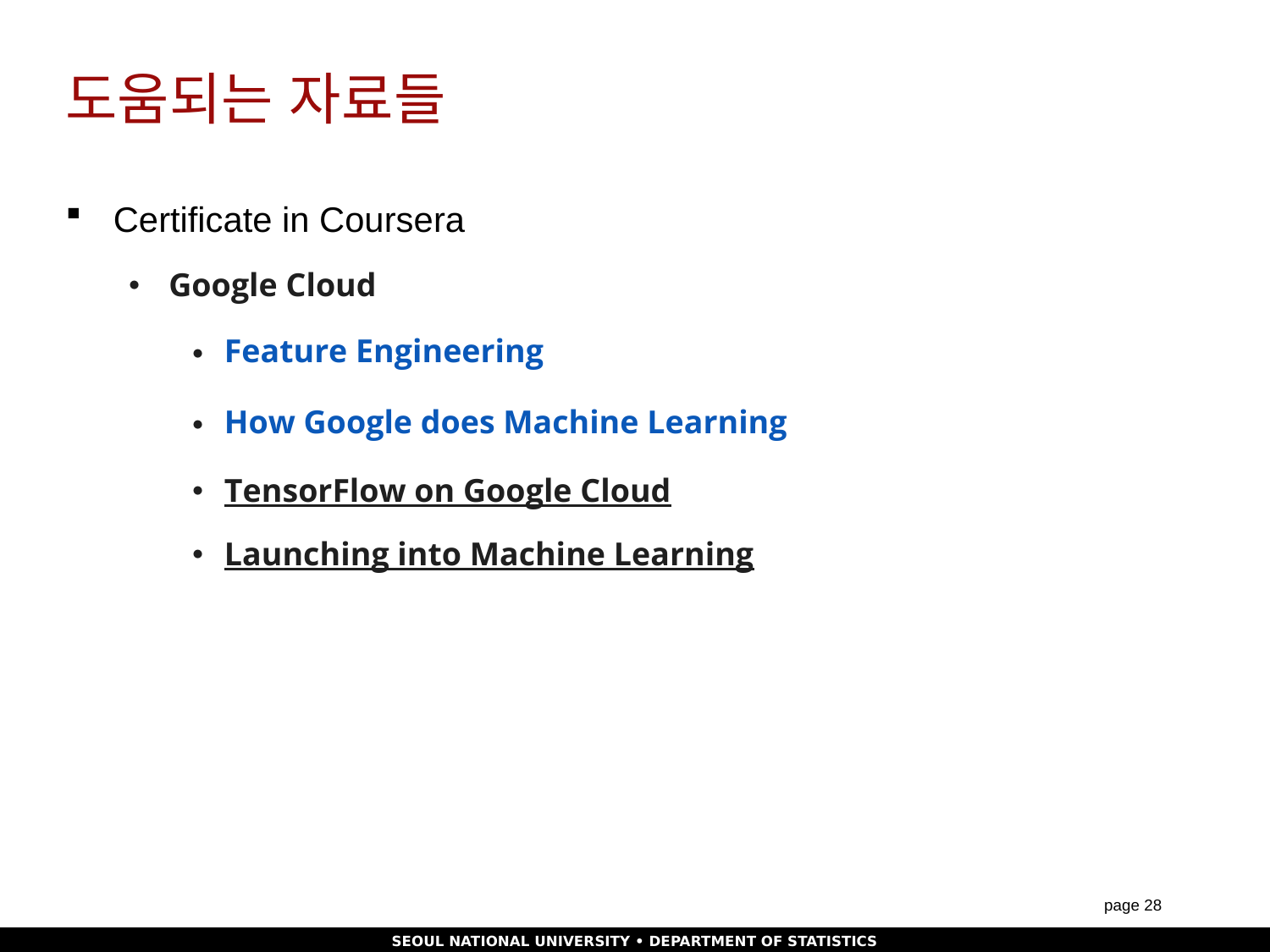

# 도움되는 자료들
Certificate in Coursera
Google Cloud
Feature Engineering
How Google does Machine Learning
TensorFlow on Google Cloud
Launching into Machine Learning

page 28